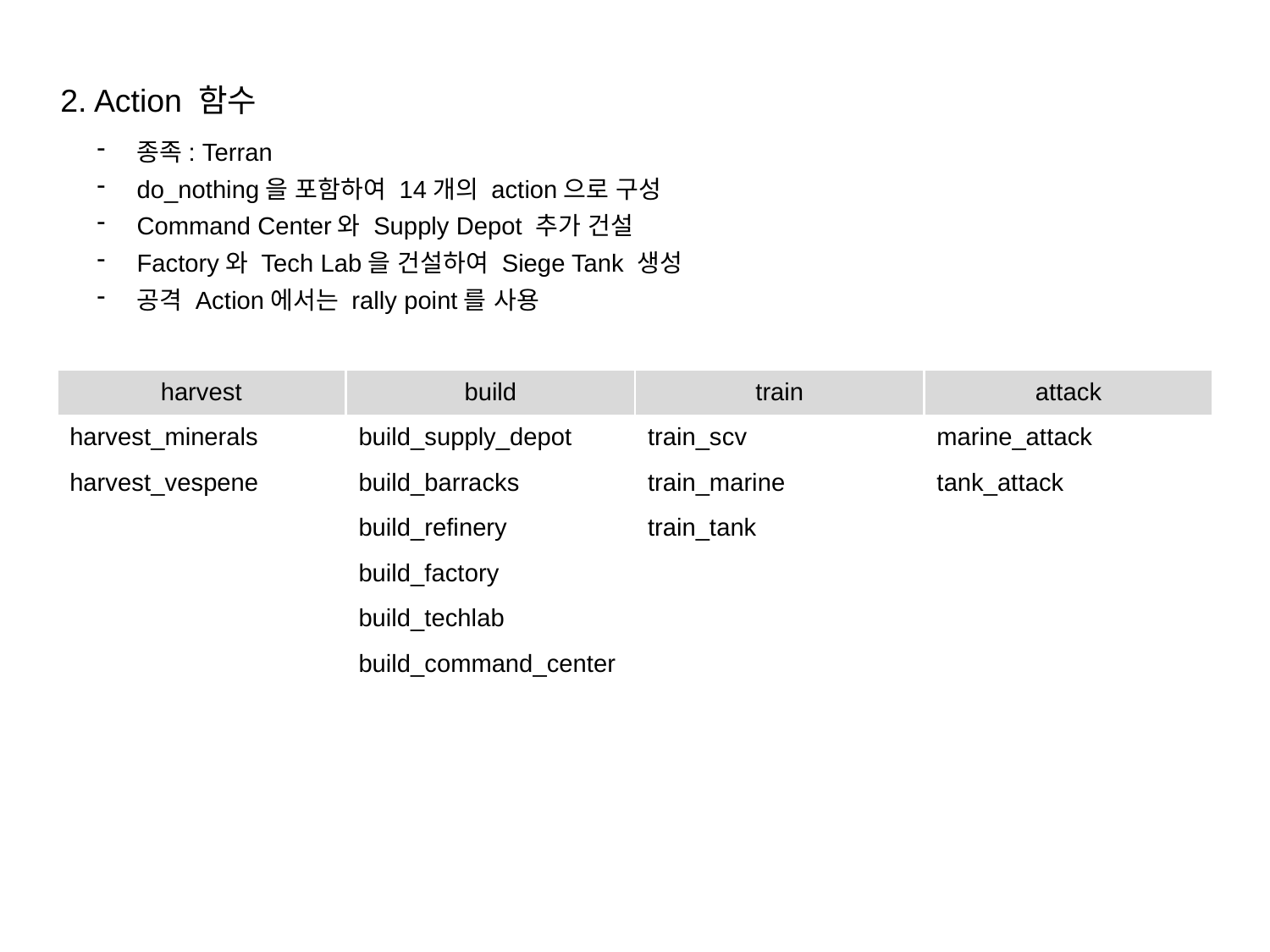

2. Action 함수
종족: Terran
do_nothing을 포함하여 14개의 action으로 구성
Command Center와 Supply Depot 추가 건설
Factory와 Tech Lab을 건설하여 Siege Tank 생성
공격 Action에서는 rally point를 사용
| harvest | build | train | attack |
| --- | --- | --- | --- |
| harvest\_minerals | build\_supply\_depot | train\_scv | marine\_attack |
| harvest\_vespene | build\_barracks | train\_marine | tank\_attack |
|  | build\_refinery | train\_tank |  |
|  | build\_factory |  |  |
|  | build\_techlab |  |  |
|  | build\_command\_center |  |  |